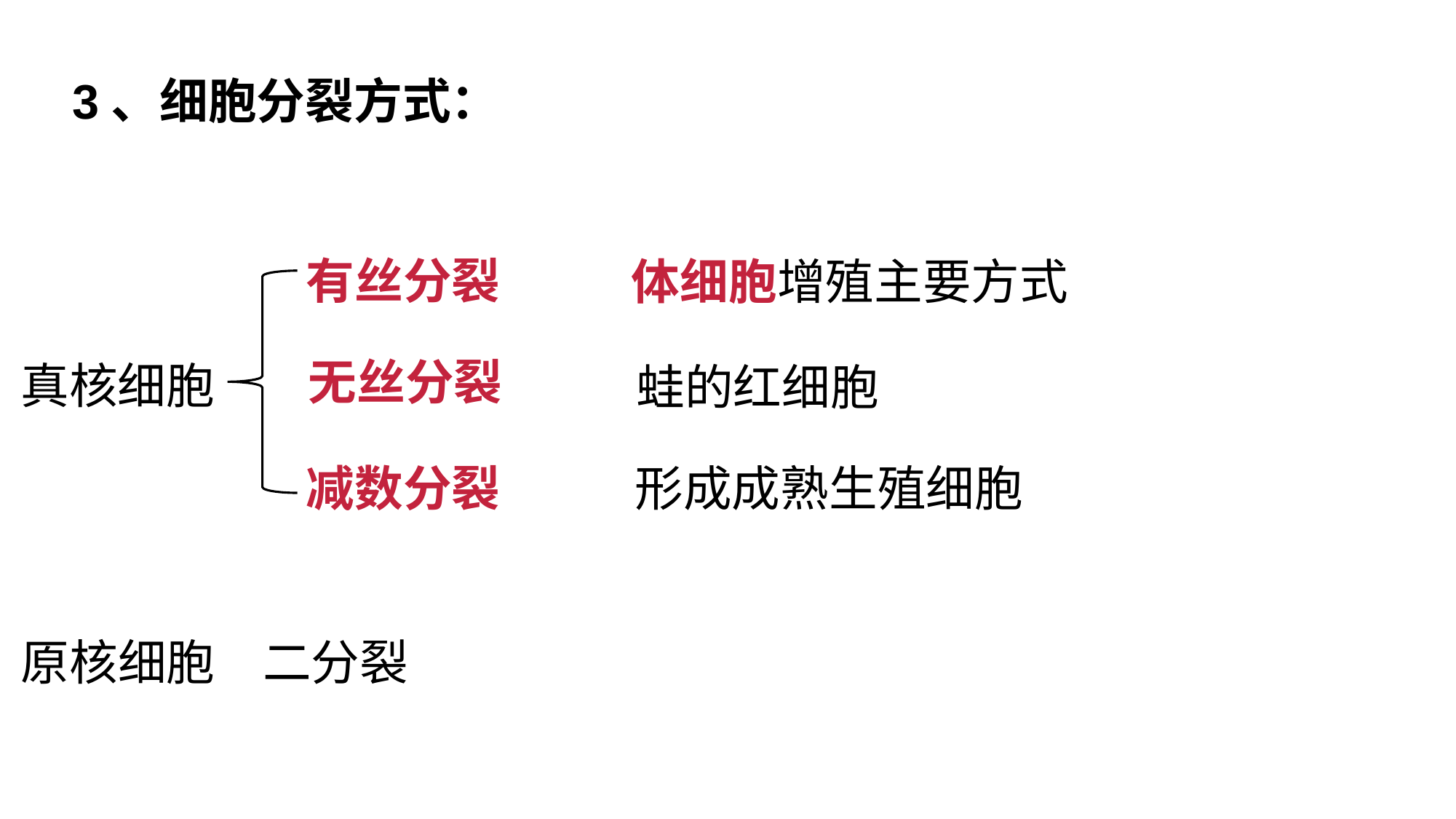

3、细胞分裂方式：

有丝分裂
体细胞增殖主要方式

无丝分裂
真核细胞
蛙的红细胞
减数分裂
形成成熟生殖细胞
原核细胞
二分裂